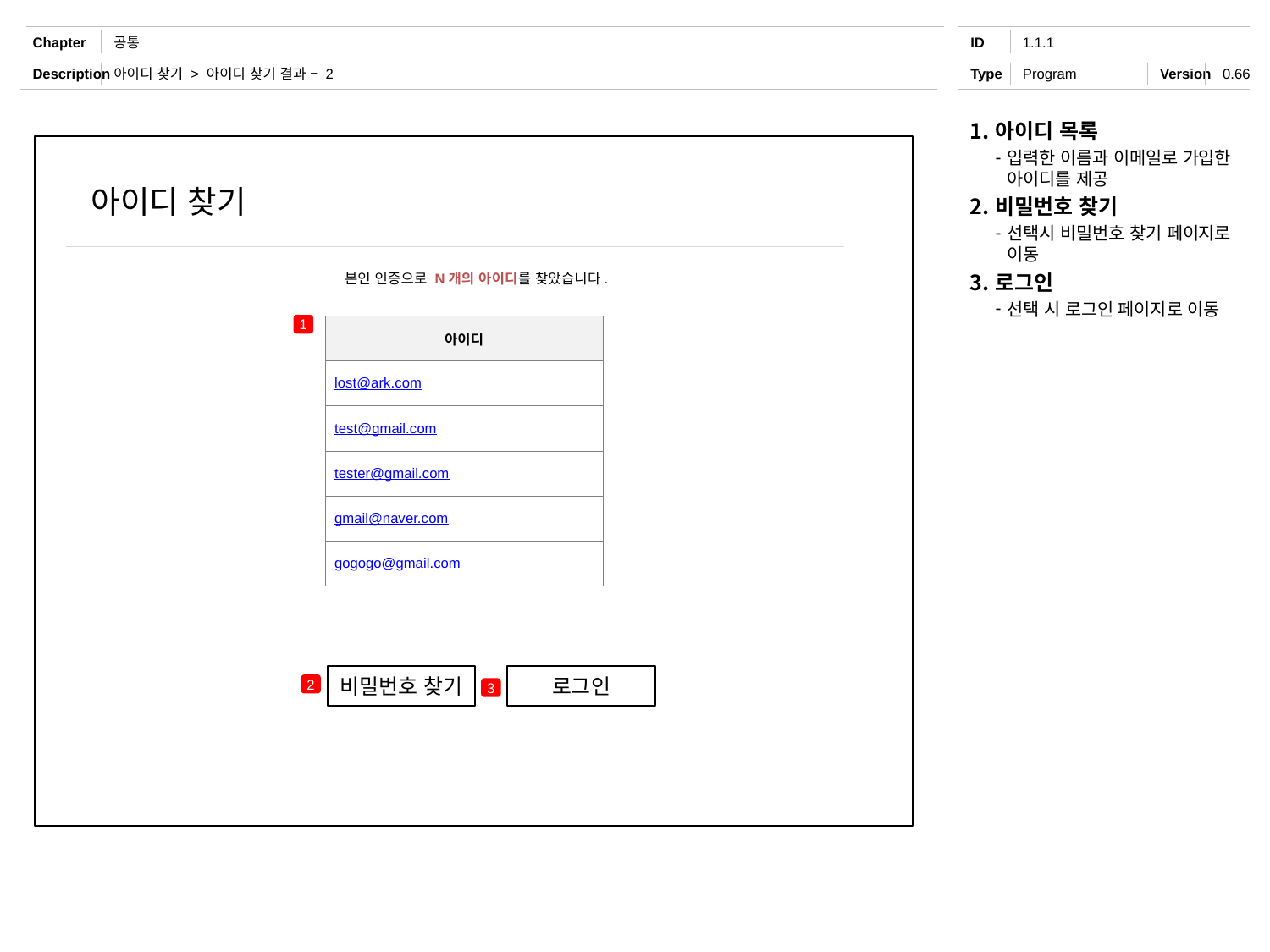

공통
1.1.1
아이디 찾기 > 아이디 찾기 결과 – 2
Program
아이디 목록
입력한 이름과 이메일로 가입한 아이디를 제공
비밀번호 찾기
선택시 비밀번호 찾기 페이지로 이동
로그인
선택 시 로그인 페이지로 이동

아이디 찾기
본인 인증으로 N개의 아이디를 찾았습니다.
1
| 아이디 |
| --- |
| lost@ark.com |
| test@gmail.com |
| tester@gmail.com |
| gmail@naver.com |
| gogogo@gmail.com |
비밀번호 찾기
로그인
2
3